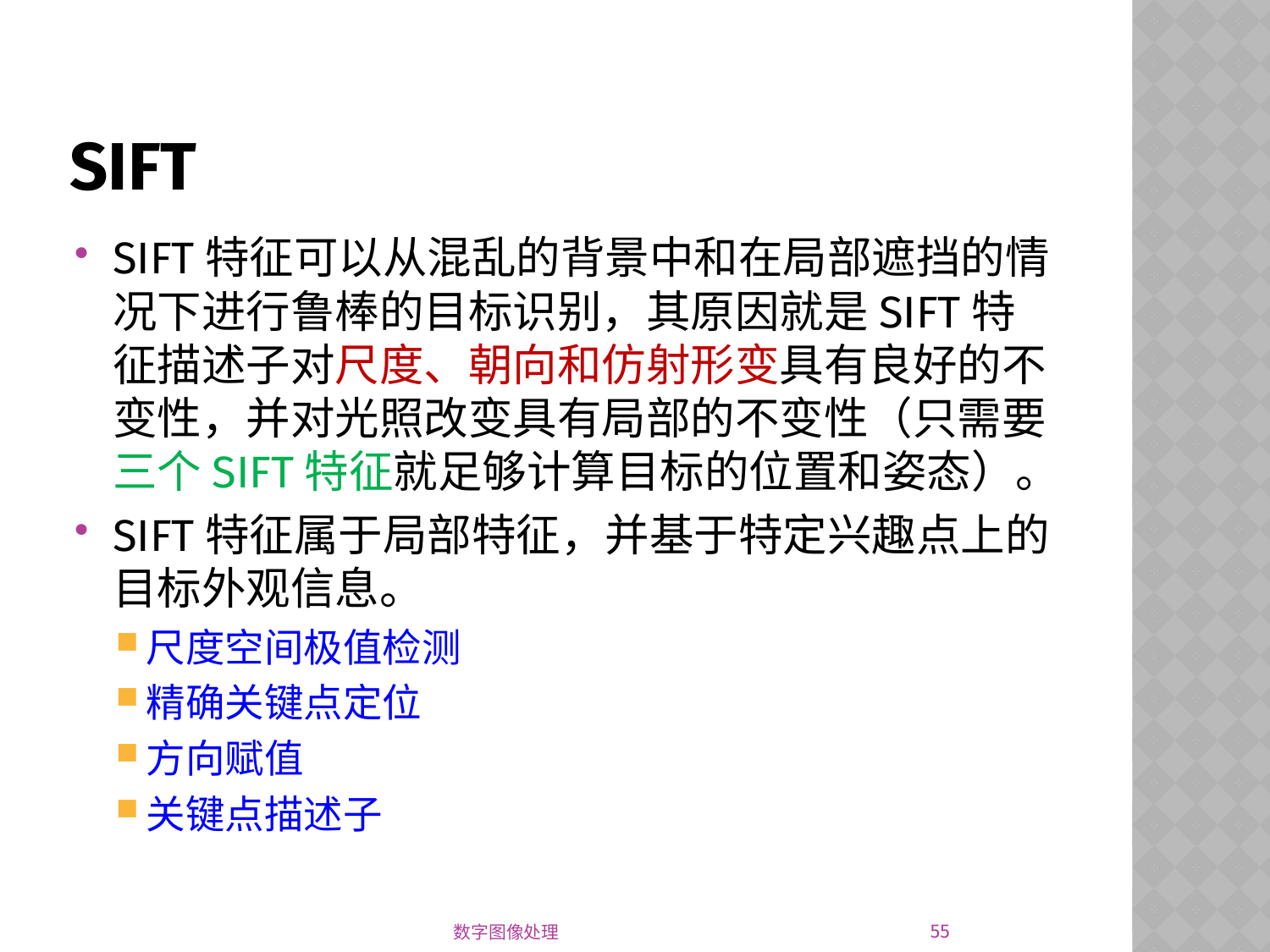

# SIFT
SIFT特征可以从混乱的背景中和在局部遮挡的情况下进行鲁棒的目标识别，其原因就是SIFT特征描述子对尺度、朝向和仿射形变具有良好的不变性，并对光照改变具有局部的不变性（只需要三个SIFT特征就足够计算目标的位置和姿态）。
SIFT特征属于局部特征，并基于特定兴趣点上的目标外观信息。
尺度空间极值检测
精确关键点定位
方向赋值
关键点描述子
55
数字图像处理